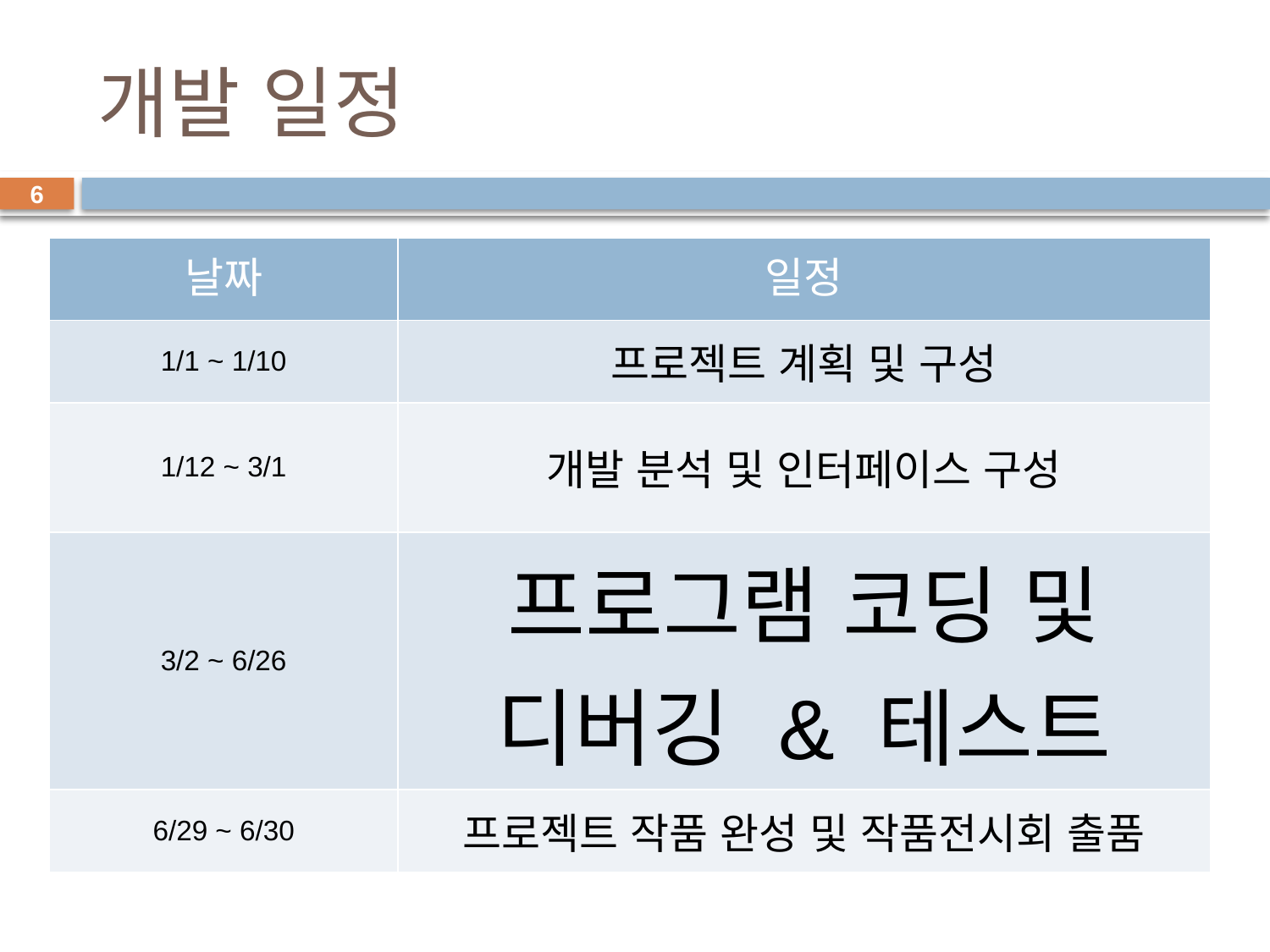

# 개발 일정
6
| 날짜 | 일정 |
| --- | --- |
| 1/1 ~ 1/10 | 프로젝트 계획 및 구성 |
| 1/12 ~ 3/1 | 개발 분석 및 인터페이스 구성 |
| 3/2 ~ 6/26 | 프로그램 코딩 및 디버깅 & 테스트 |
| 6/29 ~ 6/30 | 프로젝트 작품 완성 및 작품전시회 출품 |